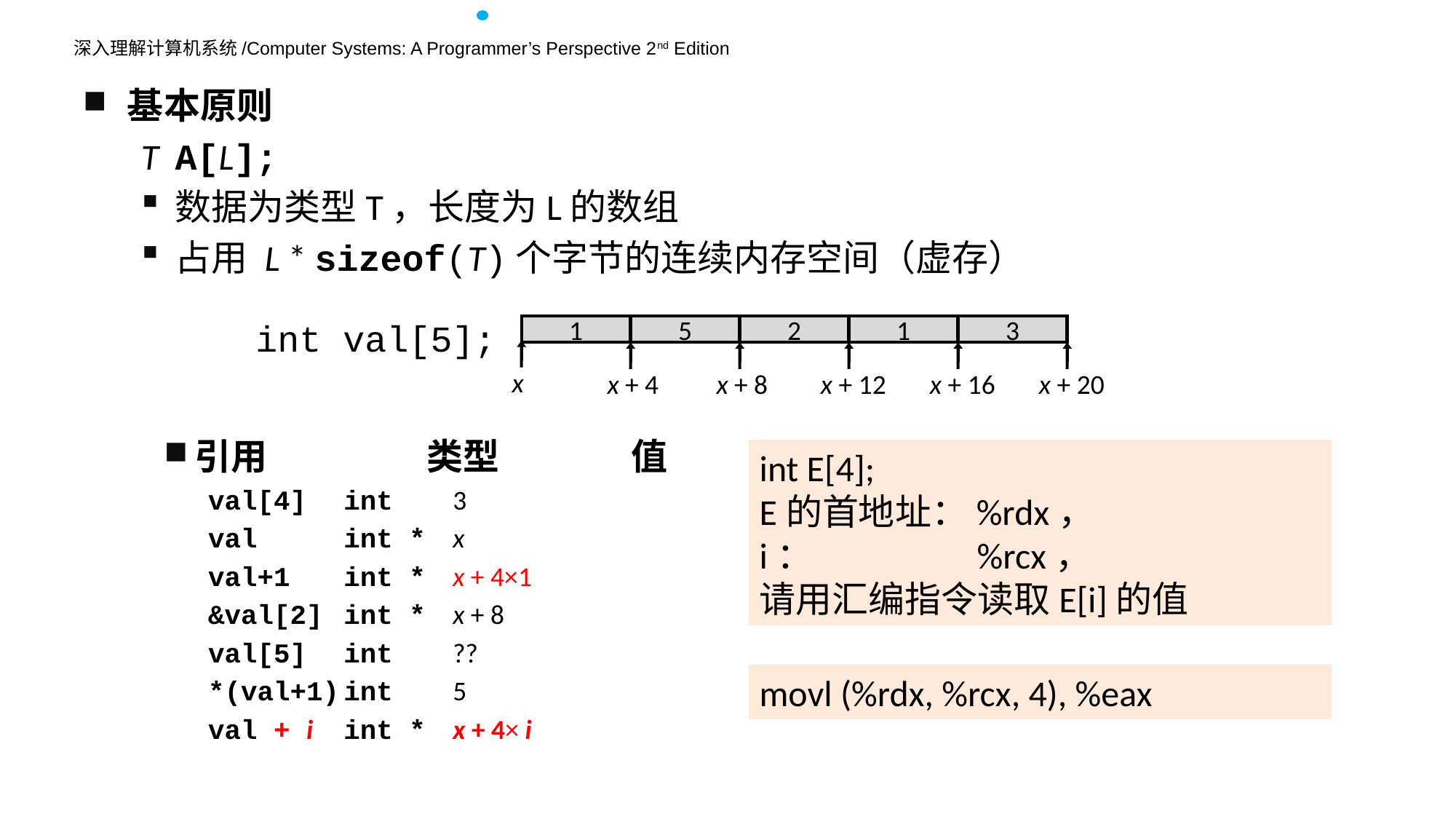

基本原则
T  A[L];
数据为类型T，长度为L的数组
占用 L * sizeof(T)个字节的连续内存空间（虚存）
int val[5];
1
5
2
1
3

x
x + 4
x + 8
x + 12
x + 16
x + 20

引用	类型	值
val[4]	int	3
val	int *	x
val+1	int *	x + 4×1
&val[2]	int *	x + 8
val[5]	int	??
*(val+1)	int	5
val + i	int *	x + 4× i
int E[4];
E的首地址：%rdx，
i：                   %rcx，
请用汇编指令读取E[i]的值
movl (%rdx, %rcx, 4), %eax